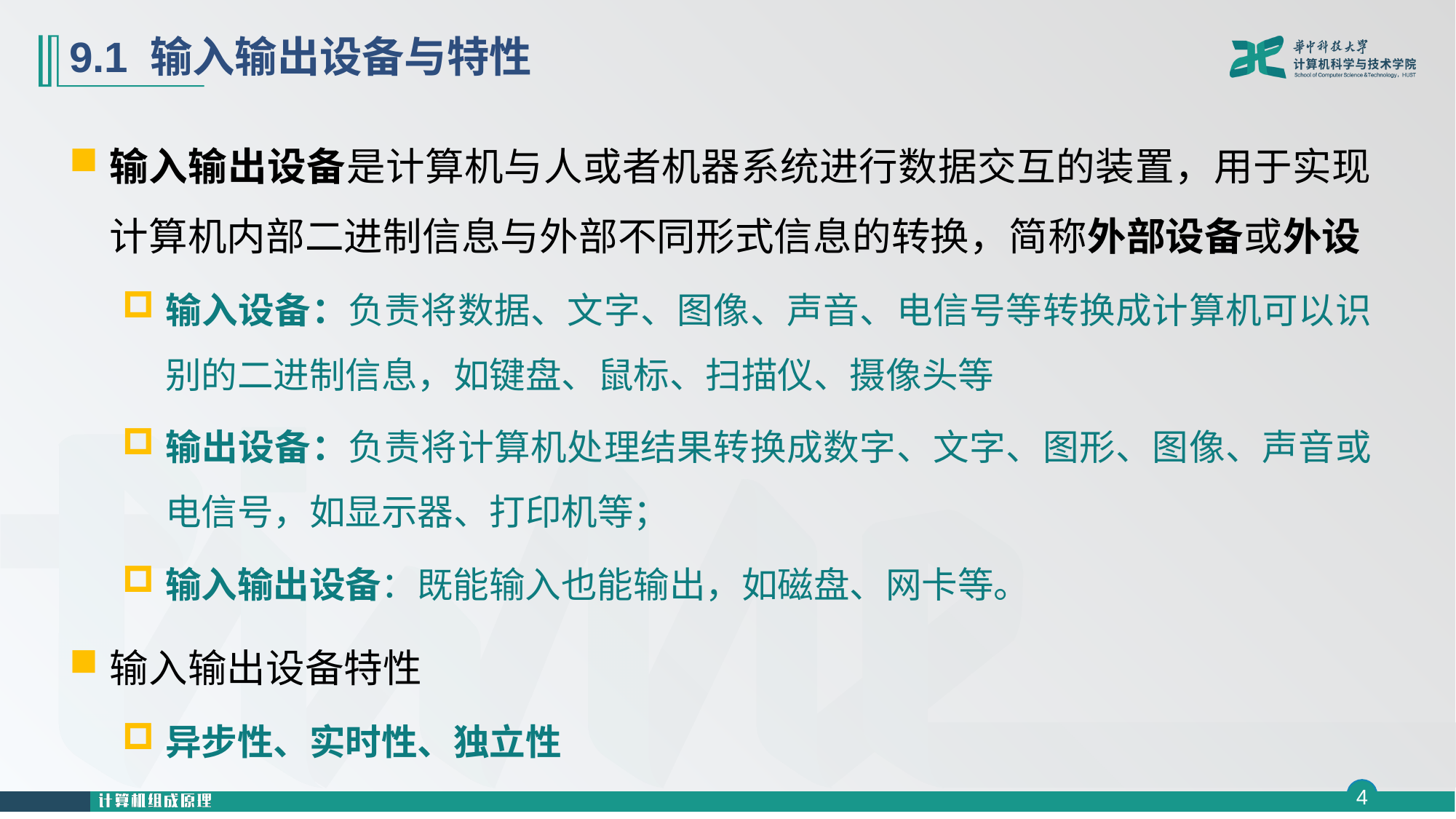

# 9.1 输入输出设备与特性
输入输出设备是计算机与人或者机器系统进行数据交互的装置，用于实现计算机内部二进制信息与外部不同形式信息的转换，简称外部设备或外设
输入设备：负责将数据、文字、图像、声音、电信号等转换成计算机可以识别的二进制信息，如键盘、鼠标、扫描仪、摄像头等
输出设备：负责将计算机处理结果转换成数字、文字、图形、图像、声音或电信号，如显示器、打印机等；
输入输出设备：既能输入也能输出，如磁盘、网卡等。
输入输出设备特性
异步性、实时性、独立性